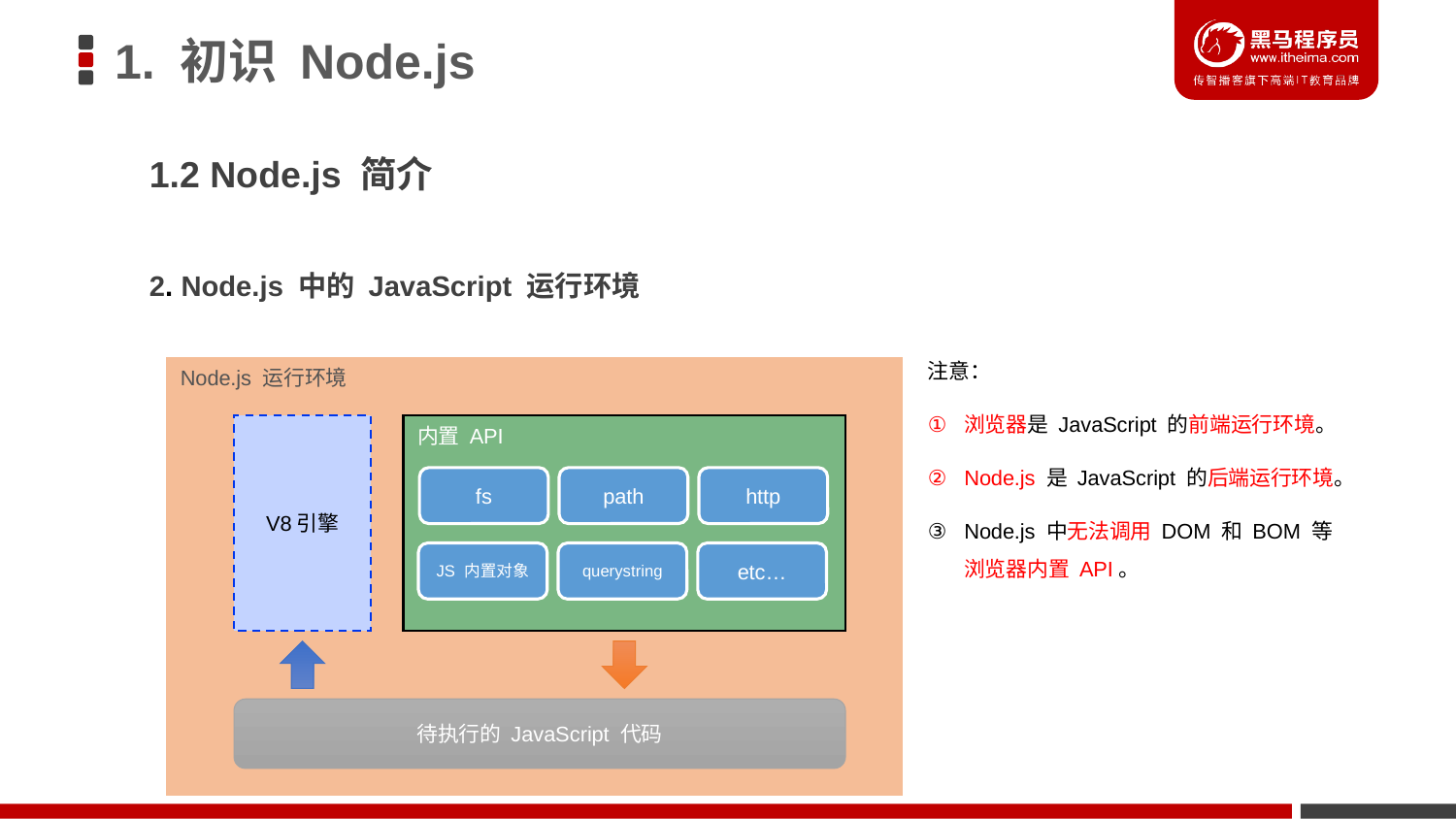

# 1. 初识 Node.js
1.2 Node.js 简介
2. Node.js 中的 JavaScript 运行环境
注意：
浏览器是 JavaScript 的前端运行环境。
Node.js 是 JavaScript 的后端运行环境。
Node.js 中无法调用 DOM 和 BOM 等浏览器内置 API。
Node.js 运行环境
V8引擎
内置 API
fs
path
http
JS 内置对象
querystring
etc…

待执行的 JavaScript 代码